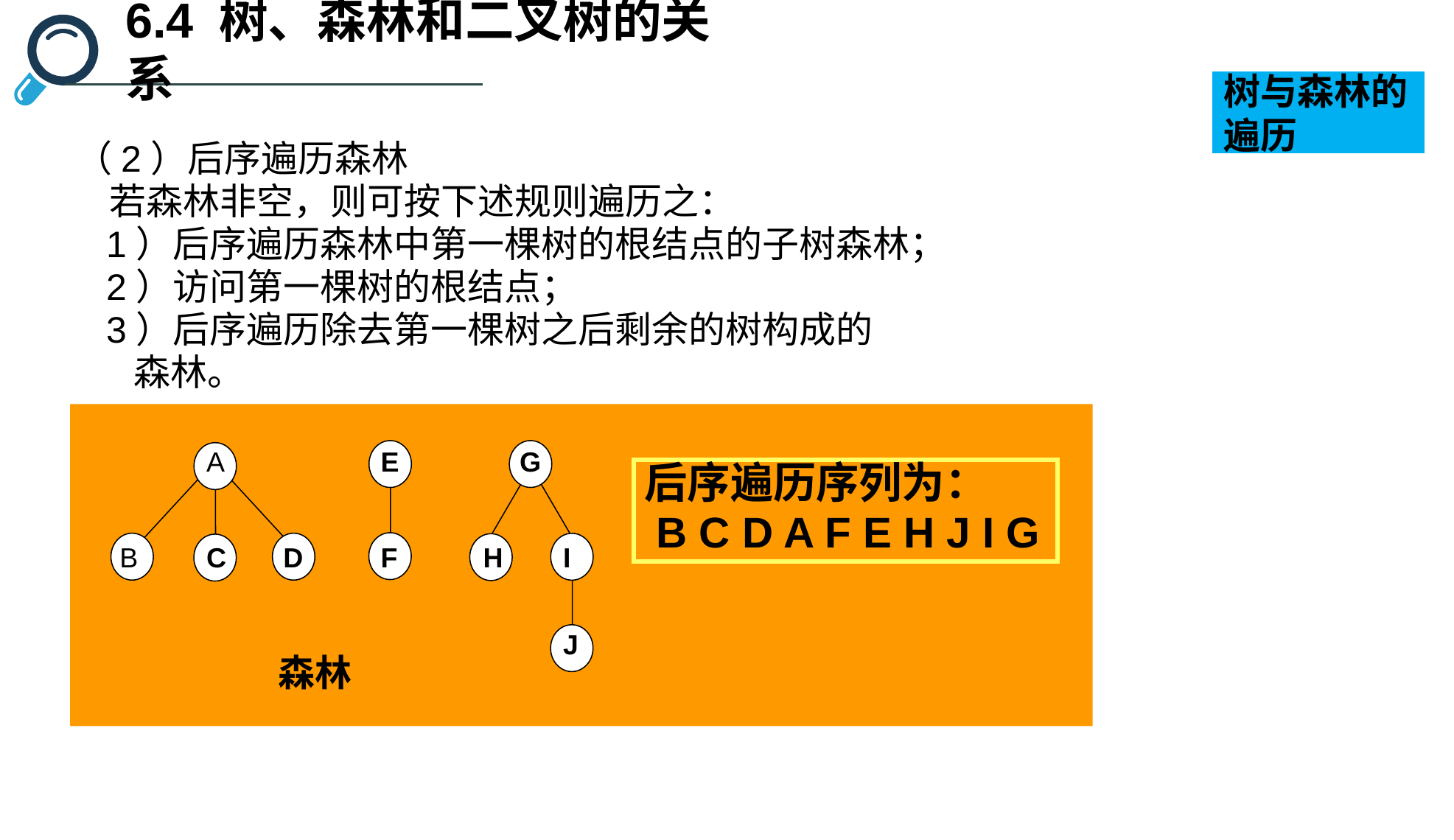

6.4 树、森林和二叉树的关系
树与森林的遍历
（2）后序遍历森林
   若森林非空，则可按下述规则遍历之：
   1）后序遍历森林中第一棵树的根结点的子树森林；
   2）访问第一棵树的根结点；
   3）后序遍历除去第一棵树之后剩余的树构成的
      森林。

E

F

G

I

H

J

A

C

B

D
森林
后序遍历序列为：
 B C D A F E H J I G